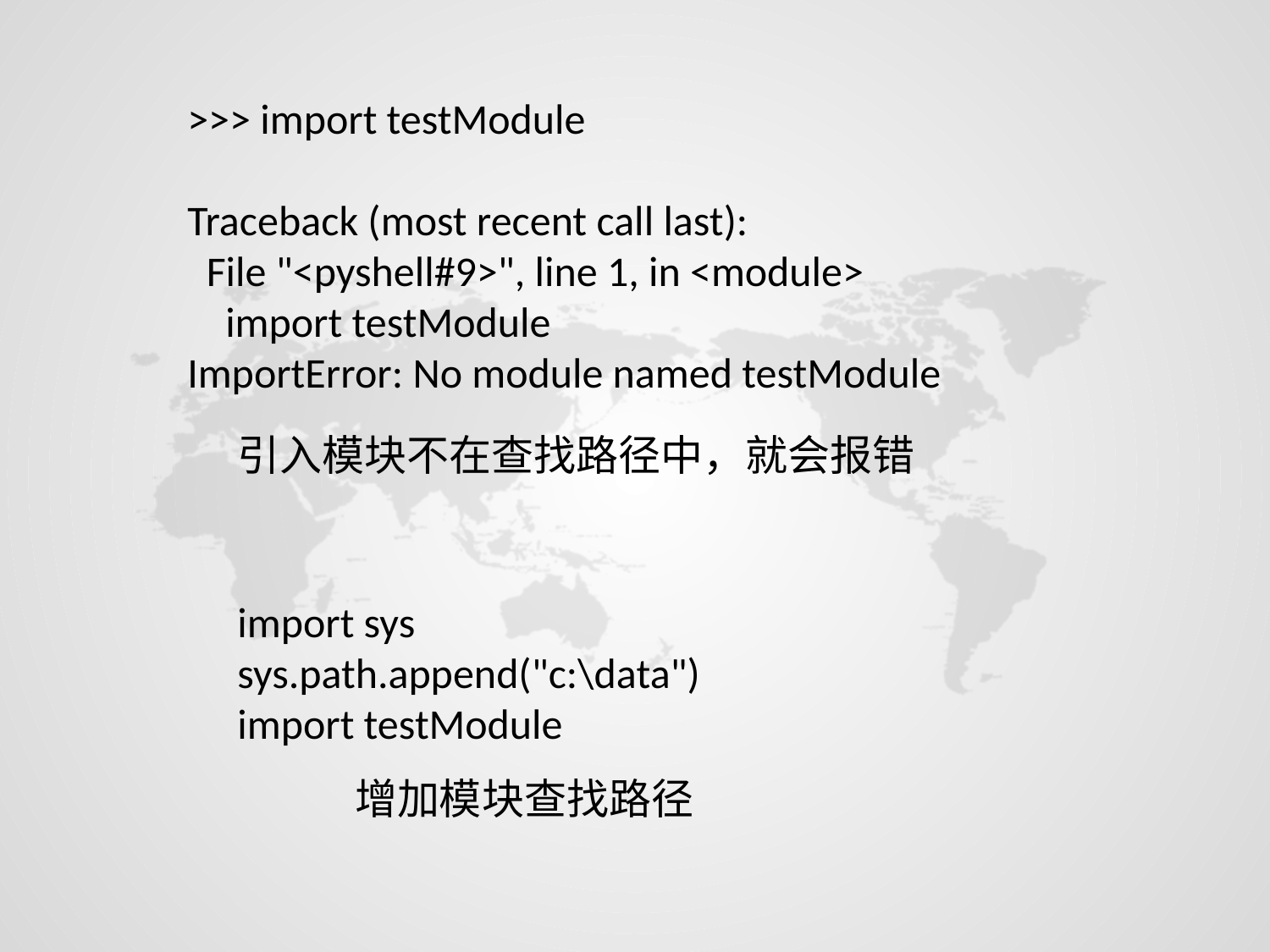

>>> import testModule

Traceback (most recent call last):
  File "<pyshell#9>", line 1, in <module>
    import testModule
ImportError: No module named testModule
引入模块不在查找路径中，就会报错
import sys
sys.path.append("c:\data")
import testModule
增加模块查找路径